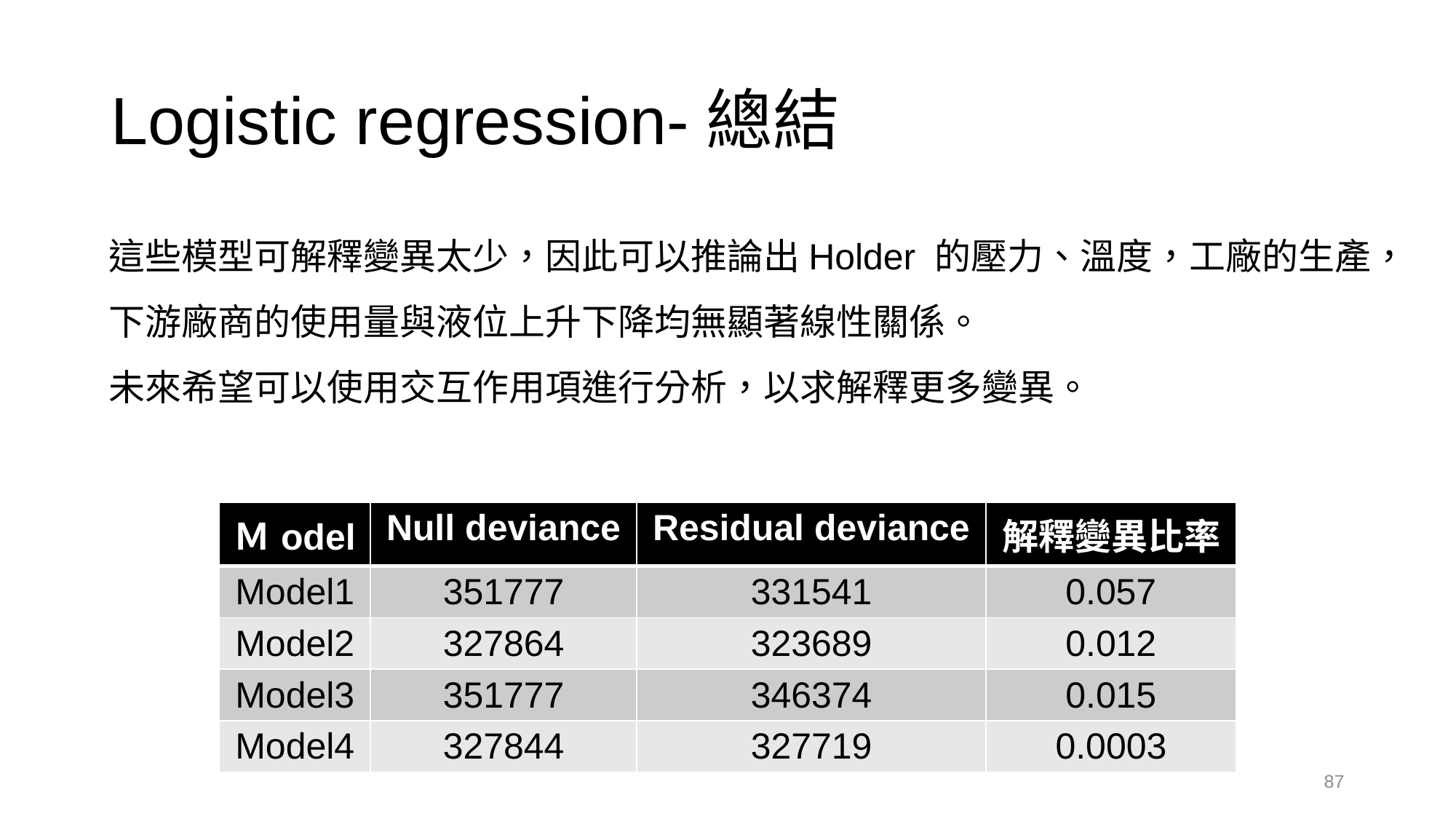

# Logistic regression-總結
這些模型可解釋變異太少，因此可以推論出Holder 的壓力、溫度，工廠的生產，
下游廠商的使用量與液位上升下降均無顯著線性關係。
未來希望可以使用交互作用項進行分析，以求解釋更多變異。
| Ｍodel | Null deviance | Residual deviance | 解釋變異比率 |
| --- | --- | --- | --- |
| Model1 | 351777 | 331541 | 0.057 |
| Model2 | 327864 | 323689 | 0.012 |
| Model3 | 351777 | 346374 | 0.015 |
| Model4 | 327844 | 327719 | 0.0003 |
87